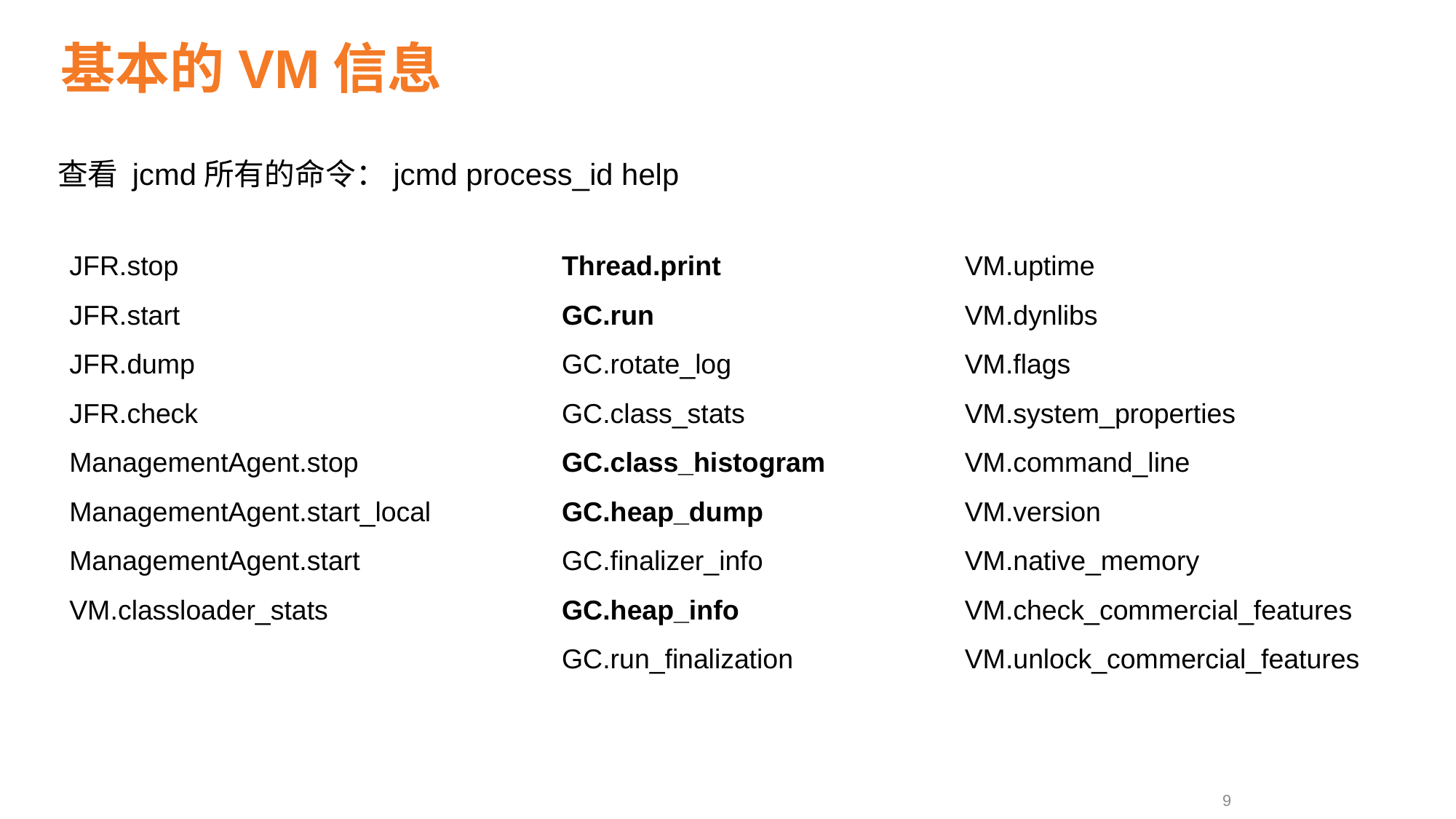

基本的VM信息
查看 jcmd所有的命令：jcmd process_id help
JFR.stop
JFR.start
JFR.dump
JFR.check
ManagementAgent.stop
ManagementAgent.start_local
ManagementAgent.start
VM.classloader_stats

Thread.print
GC.run
GC.rotate_log
GC.class_stats
GC.class_histogram
GC.heap_dump
GC.finalizer_info
GC.heap_info
GC.run_finalization

VM.uptime
VM.dynlibs
VM.flags
VM.system_properties
VM.command_line
VM.version
VM.native_memory
VM.check_commercial_features
VM.unlock_commercial_features
9